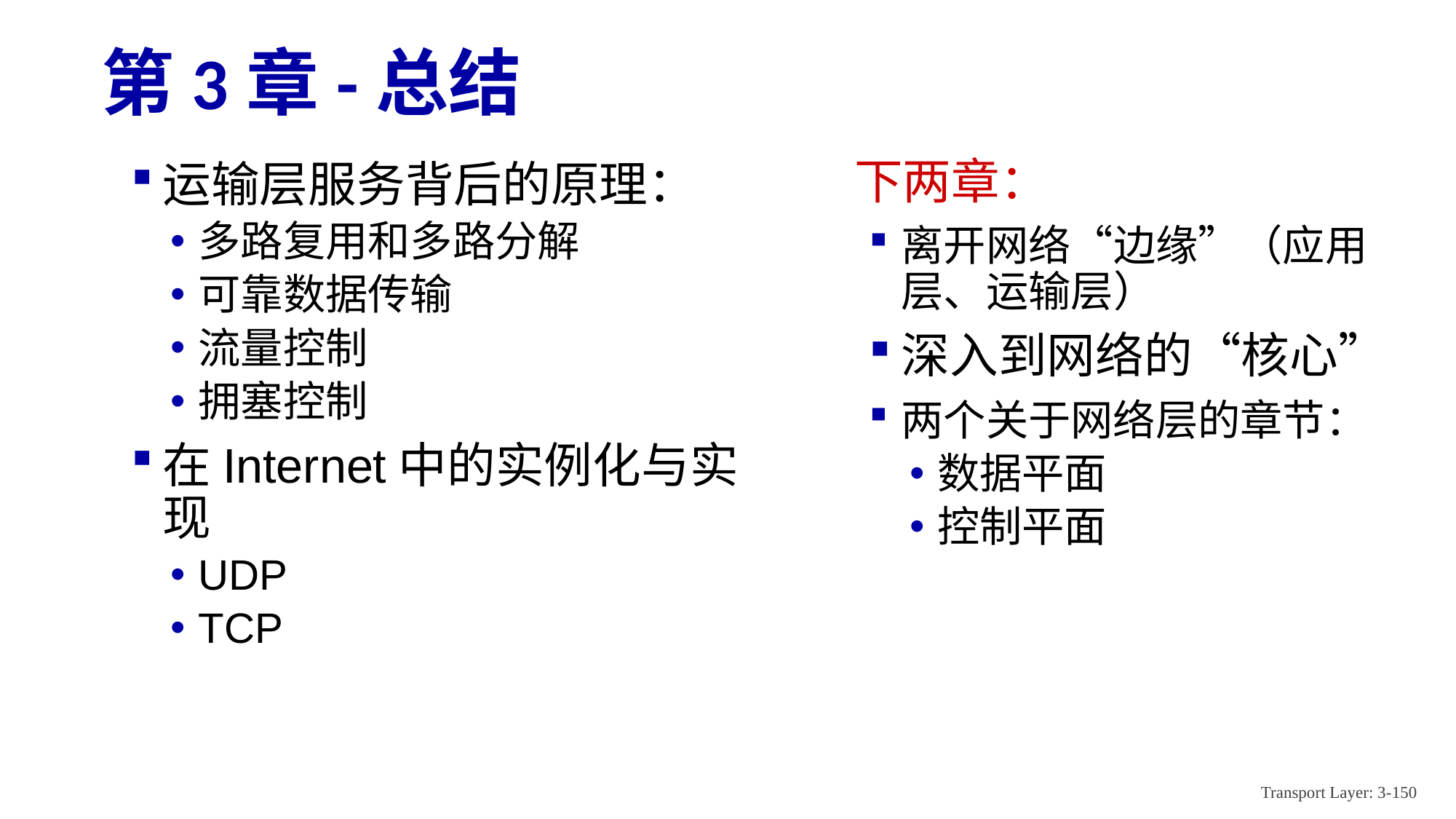

# 第3章-总结
下两章：
离开网络“边缘”（应用层、运输层）
深入到网络的“核心”
两个关于网络层的章节：
数据平面
控制平面

运输层服务背后的原理：
多路复用和多路分解
可靠数据传输
流量控制
拥塞控制
在Internet中的实例化与实现
UDP
TCP
Transport Layer: 3-150